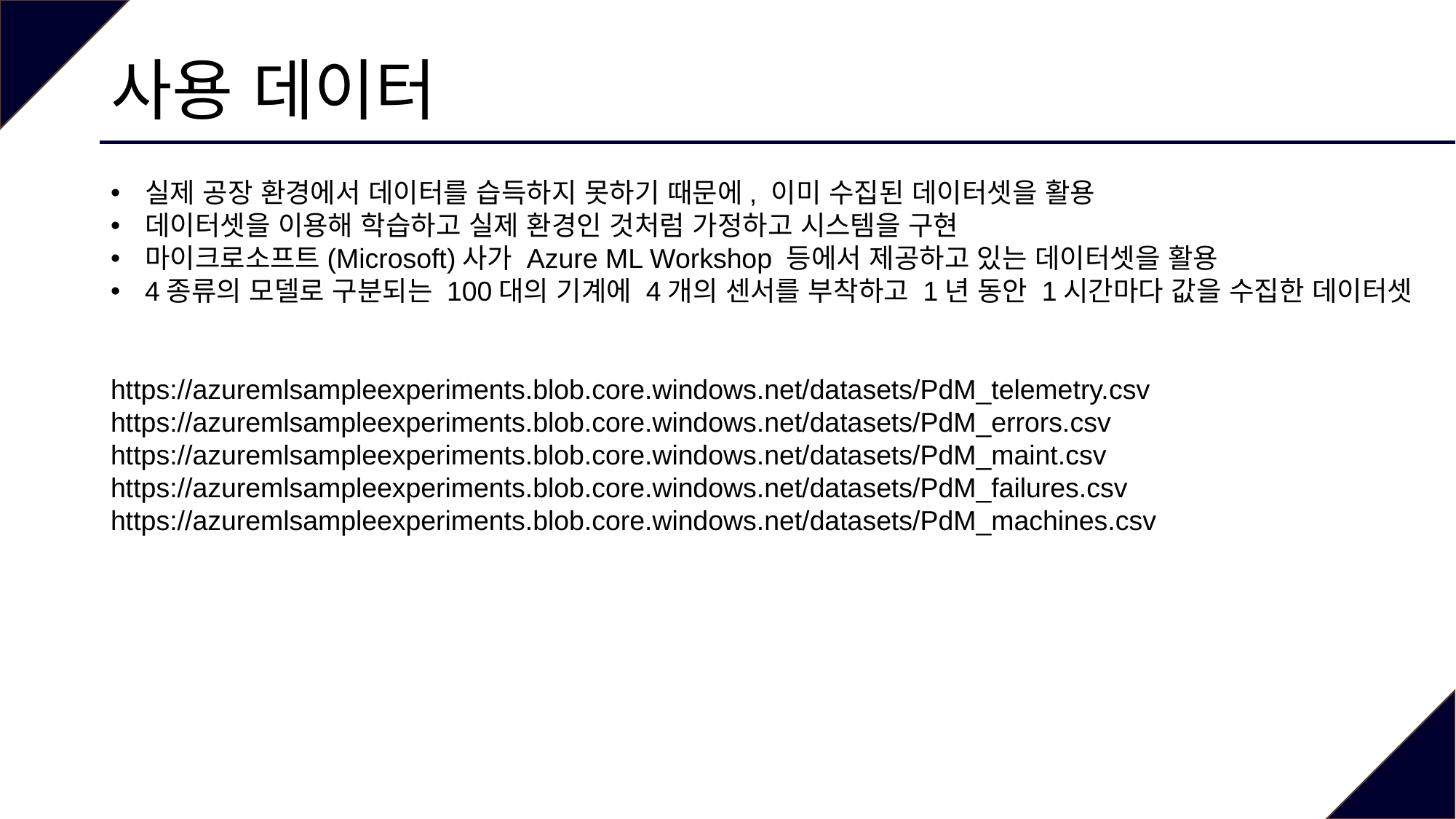

# 사용 데이터
실제 공장 환경에서 데이터를 습득하지 못하기 때문에, 이미 수집된 데이터셋을 활용
데이터셋을 이용해 학습하고 실제 환경인 것처럼 가정하고 시스템을 구현
마이크로소프트(Microsoft)사가 Azure ML Workshop 등에서 제공하고 있는 데이터셋을 활용
4종류의 모델로 구분되는 100대의 기계에 4개의 센서를 부착하고 1년 동안 1시간마다 값을 수집한 데이터셋

https://azuremlsampleexperiments.blob.core.windows.net/datasets/PdM_telemetry.csv
https://azuremlsampleexperiments.blob.core.windows.net/datasets/PdM_errors.csv
https://azuremlsampleexperiments.blob.core.windows.net/datasets/PdM_maint.csv
https://azuremlsampleexperiments.blob.core.windows.net/datasets/PdM_failures.csv
https://azuremlsampleexperiments.blob.core.windows.net/datasets/PdM_machines.csv